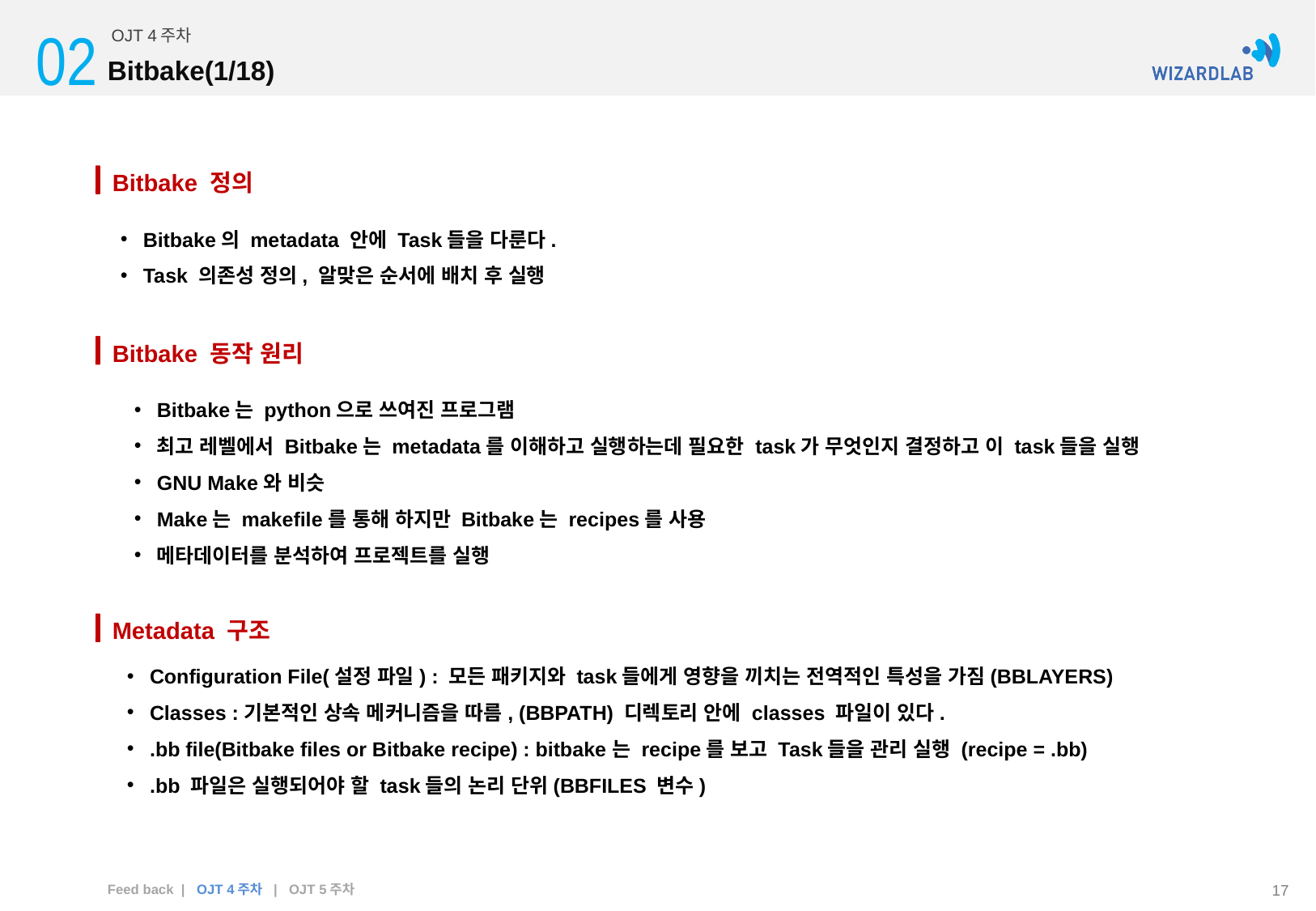

02
OJT 4주차
Bitbake(1/18)

Bitbake 정의
Bitbake의 metadata 안에 Task들을 다룬다.
Task 의존성 정의, 알맞은 순서에 배치 후 실행

Bitbake 동작 원리
Bitbake는 python으로 쓰여진 프로그램
최고 레벨에서 Bitbake는 metadata를 이해하고 실행하는데 필요한 task가 무엇인지 결정하고 이 task들을 실행
GNU Make와 비슷
Make는 makefile를 통해 하지만 Bitbake는 recipes를 사용
메타데이터를 분석하여 프로젝트를 실행

Metadata 구조
Configuration File(설정 파일) : 모든 패키지와 task들에게 영향을 끼치는 전역적인 특성을 가짐(BBLAYERS)
Classes :기본적인 상속 메커니즘을 따름, (BBPATH) 디렉토리 안에 classes 파일이 있다.
.bb file(Bitbake files or Bitbake recipe) : bitbake는 recipe를 보고 Task들을 관리 실행 (recipe = .bb)
.bb 파일은 실행되어야 할 task들의 논리 단위(BBFILES 변수)
Feed back  |   OJT 4주차  |   OJT 5주차